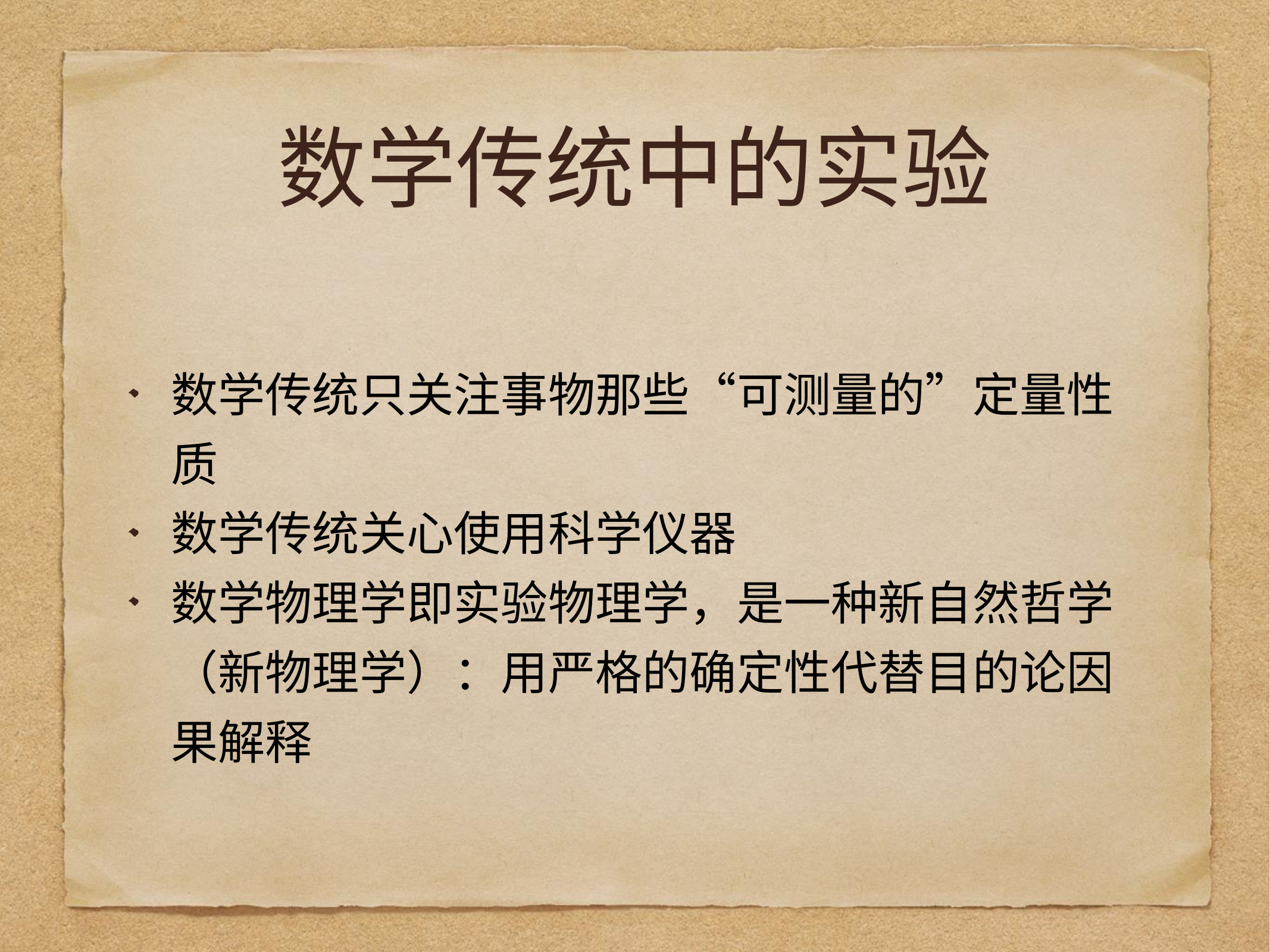

# 数学传统中的实验
数学传统只关注事物那些“可测量的”定量性质
数学传统关心使用科学仪器
数学物理学即实验物理学，是一种新自然哲学（新物理学）：用严格的确定性代替目的论因果解释